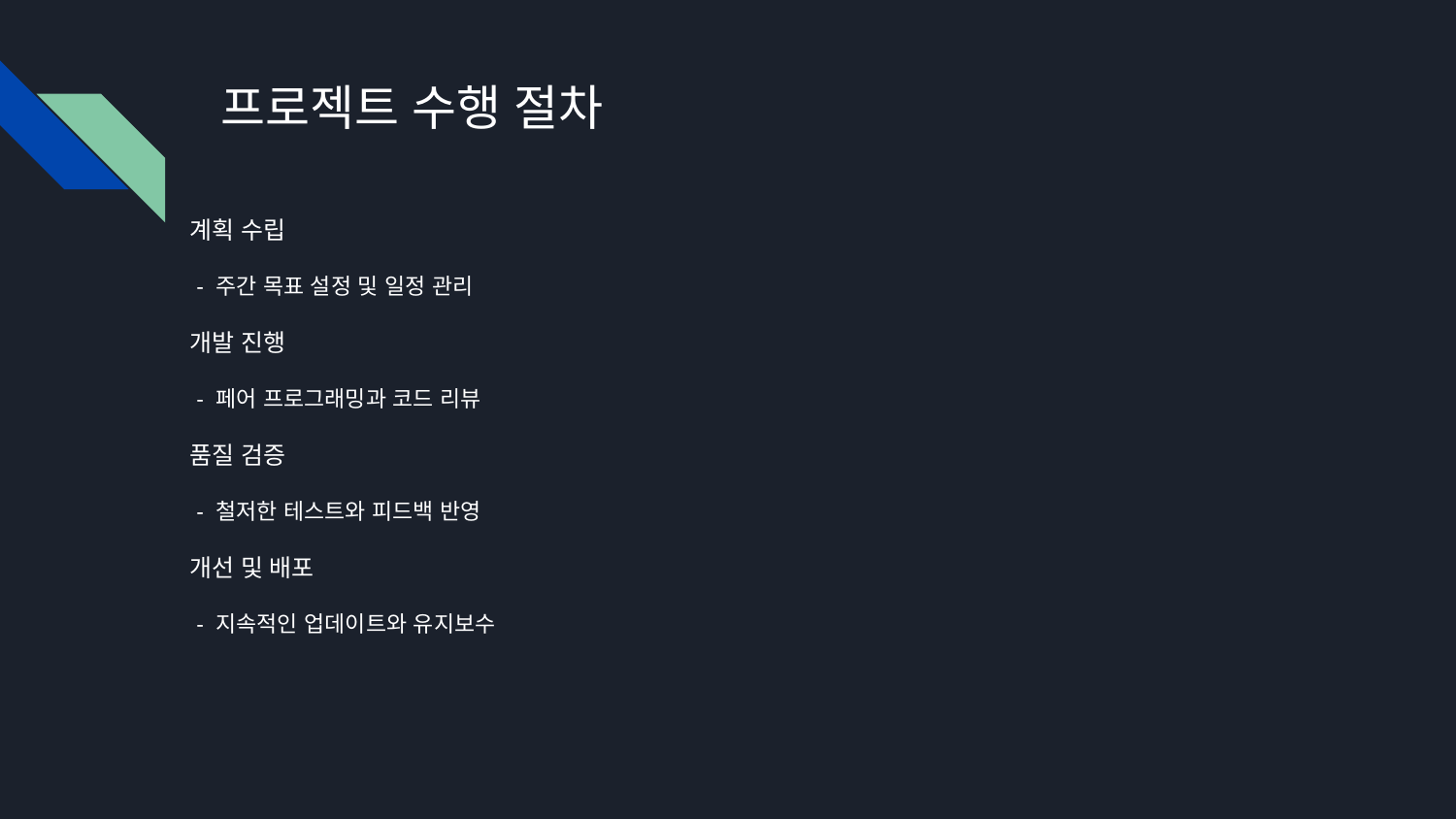

# 프로젝트 수행 절차
계획 수립
 - 주간 목표 설정 및 일정 관리
개발 진행
 - 페어 프로그래밍과 코드 리뷰
품질 검증
 - 철저한 테스트와 피드백 반영
개선 및 배포
 - 지속적인 업데이트와 유지보수